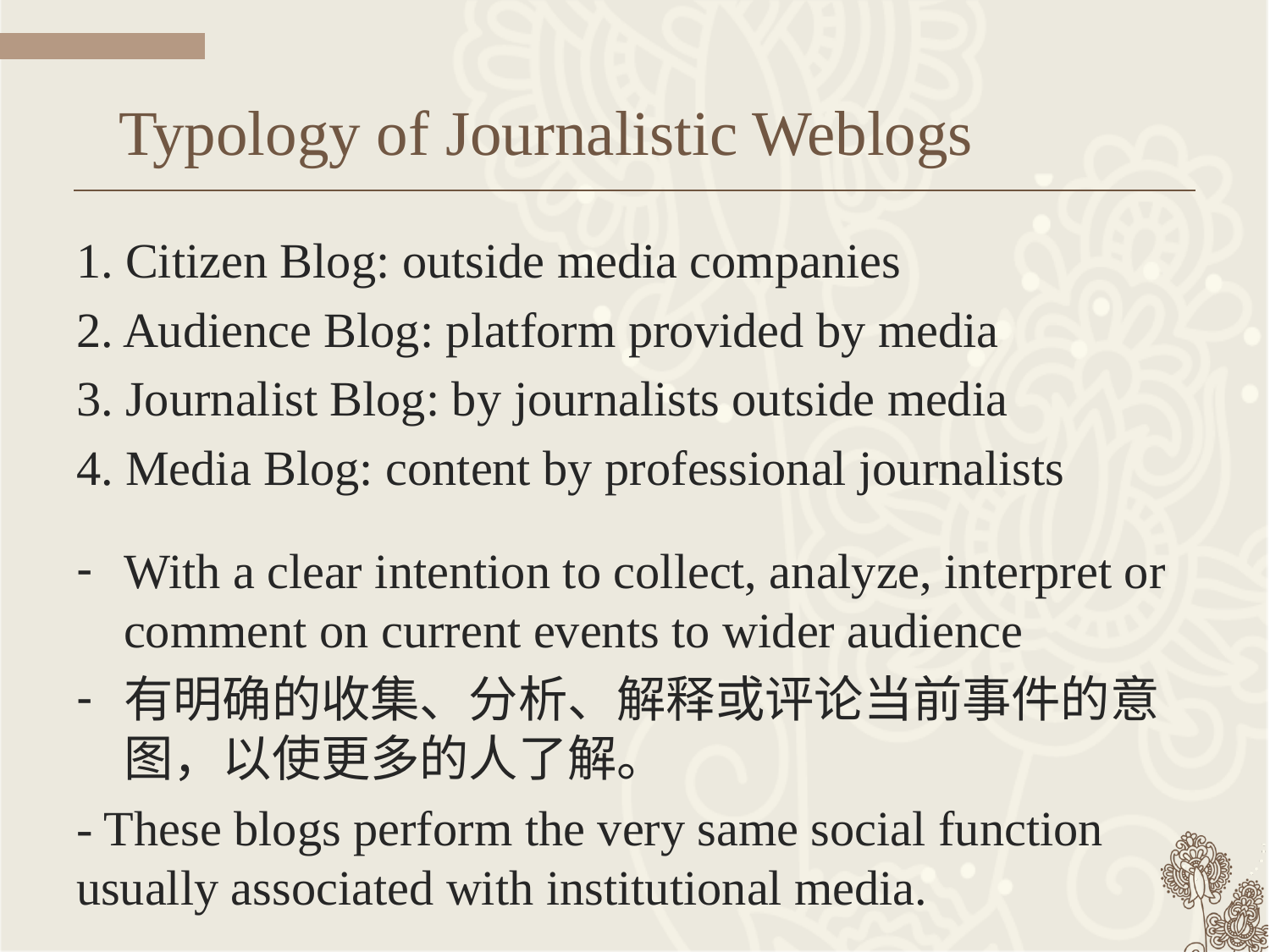

# Typology of Journalistic Weblogs
1. Citizen Blog: outside media companies
2. Audience Blog: platform provided by media
3. Journalist Blog: by journalists outside media
4. Media Blog: content by professional journalists

With a clear intention to collect, analyze, interpret or comment on current events to wider audience
有明确的收集、分析、解释或评论当前事件的意图，以使更多的人了解。
- These blogs perform the very same social function usually associated with institutional media.